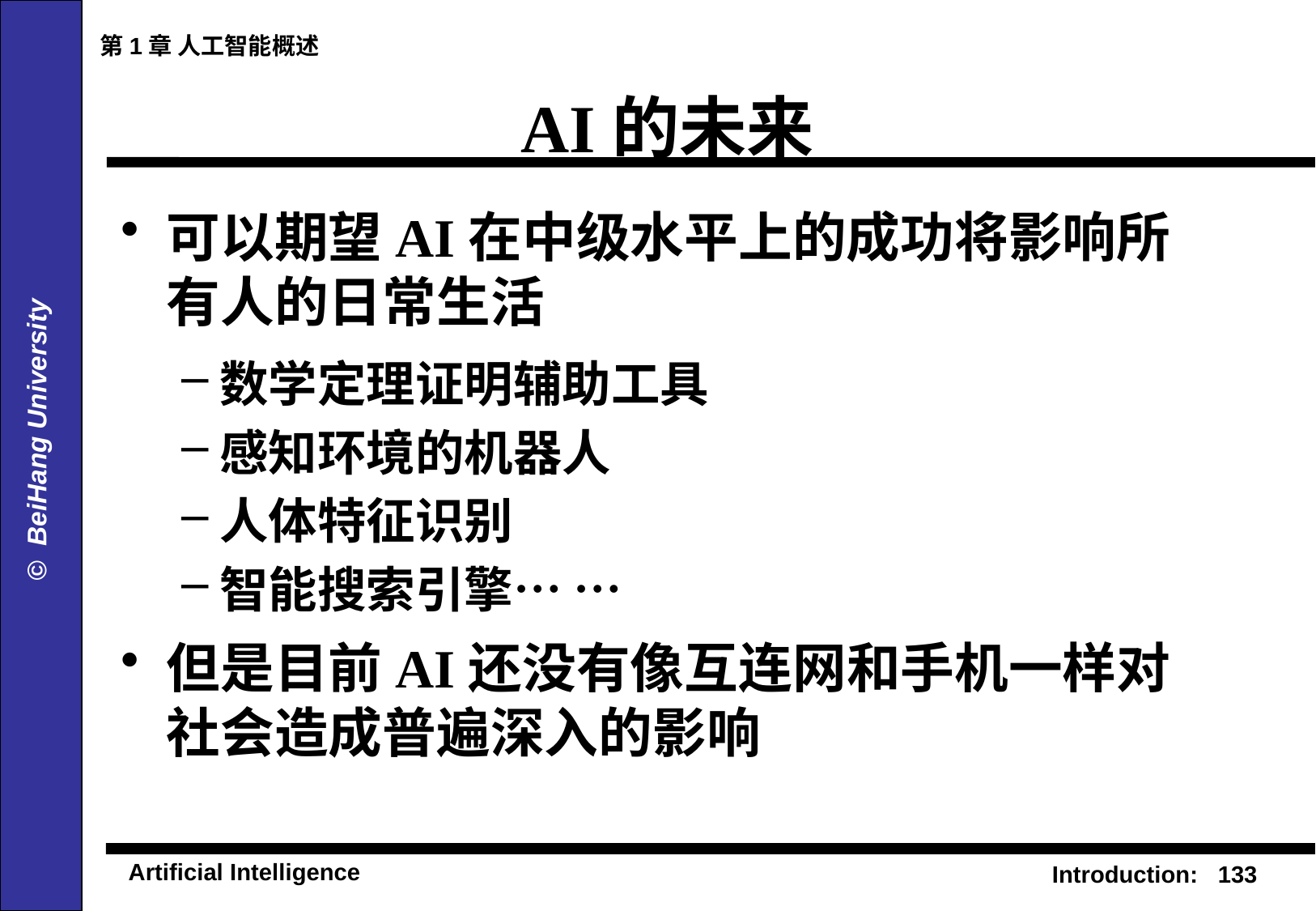

第1章 人工智能概述
# AI的未来
可以期望AI在中级水平上的成功将影响所有人的日常生活
数学定理证明辅助工具
感知环境的机器人
人体特征识别
智能搜索引擎… …
但是目前AI还没有像互连网和手机一样对社会造成普遍深入的影响